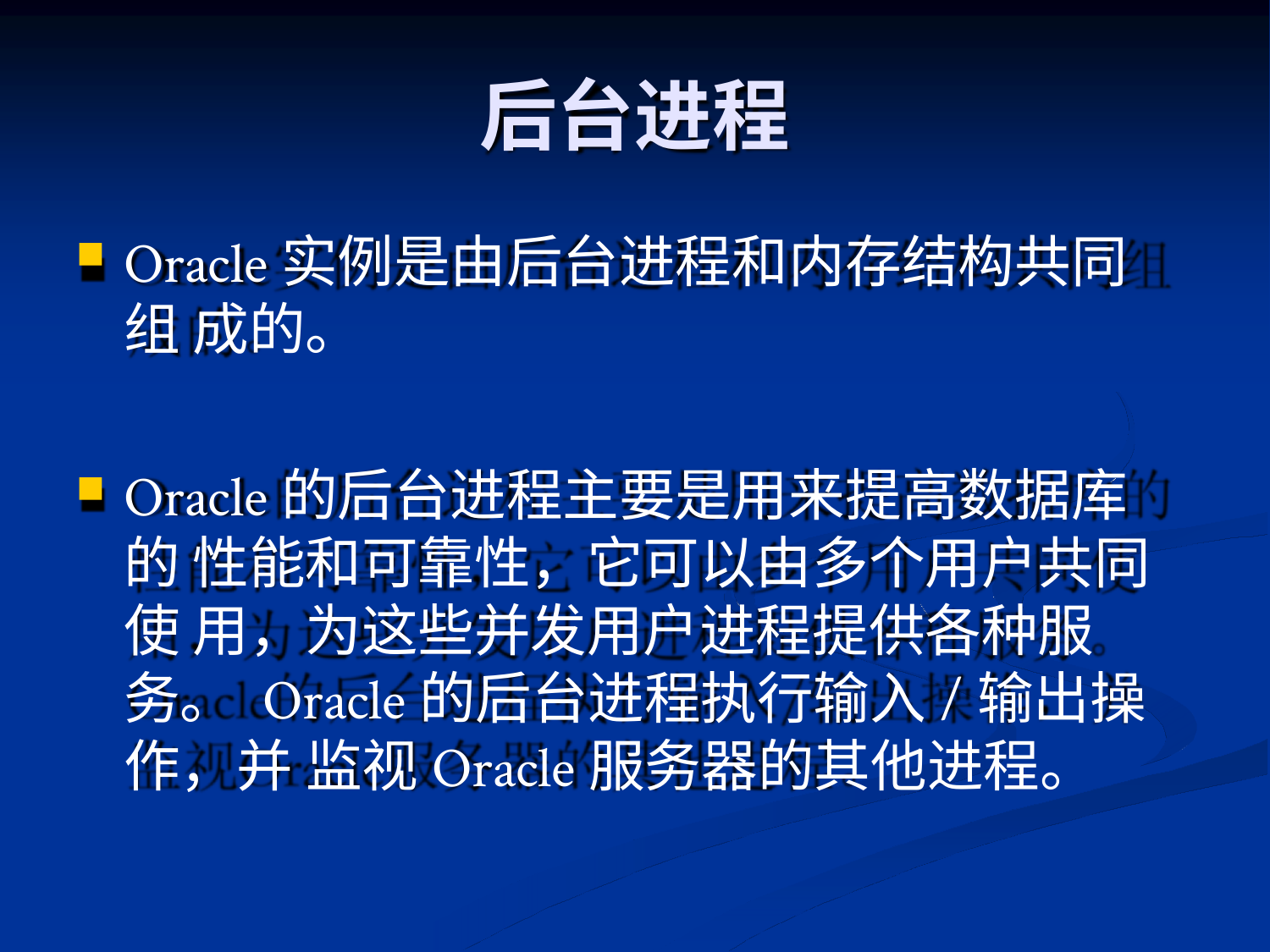

# 后台进程

Oracle实例是由后台进程和内存结构共同组 成的。

Oracle的后台进程主要是用来提高数据库的 性能和可靠性，它可以由多个用户共同使 用，为这些并发用户进程提供各种服务。 Oracle的后台进程执行输入/输出操作，并 监视Oracle服务器的其他进程。